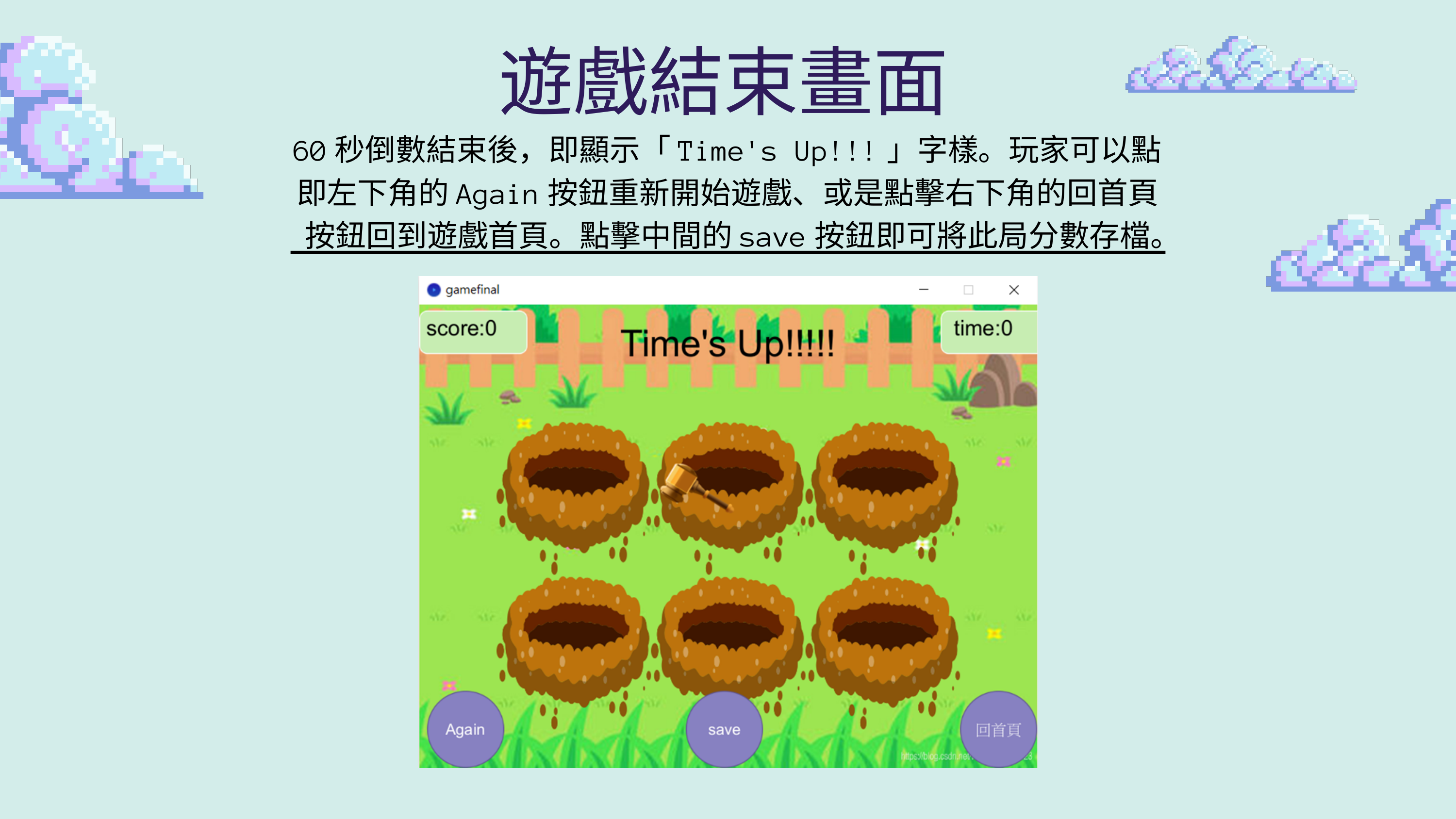

遊戲結束畫面

60秒倒數結束後，即顯示「Time's Up!!!」字樣。玩家可以點即左下角的Again按鈕重新開始遊戲、或是點擊右下角的回首頁按鈕回到遊戲首頁。點擊中間的save按鈕即可將此局分數存檔。